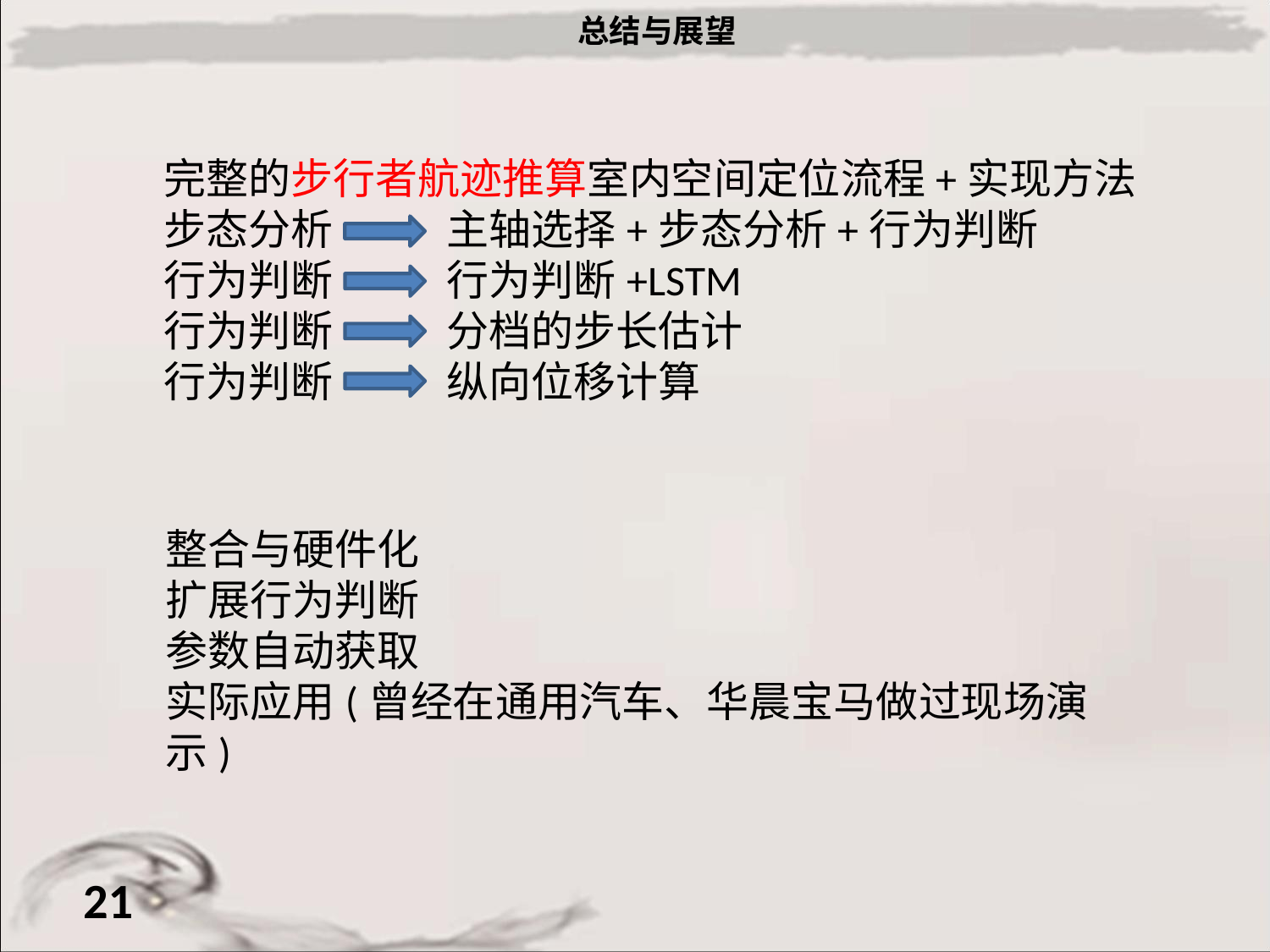

总结与展望
完整的步行者航迹推算室内空间定位流程+实现方法
步态分析            主轴选择+步态分析+行为判断
行为判断            行为判断+LSTM
行为判断            分档的步长估计
行为判断            纵向位移计算

整合与硬件化
扩展行为判断
参数自动获取
实际应用(曾经在通用汽车、华晨宝马做过现场演示)
21